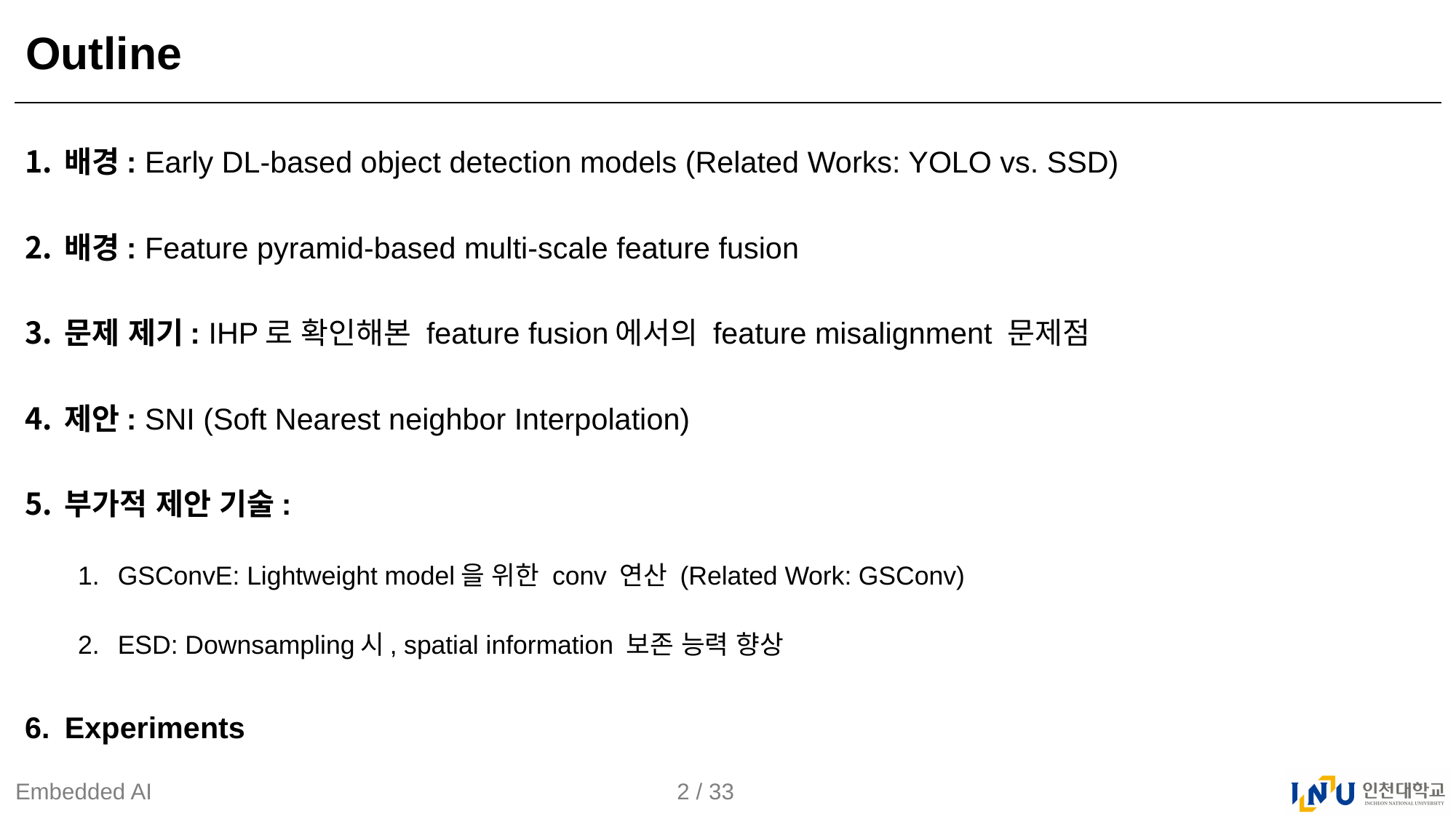

# Outline
배경: Early DL-based object detection models (Related Works: YOLO vs. SSD)
배경: Feature pyramid-based multi-scale feature fusion
문제 제기: IHP로 확인해본 feature fusion에서의 feature misalignment 문제점
제안: SNI (Soft Nearest neighbor Interpolation)
부가적 제안 기술:
GSConvE: Lightweight model을 위한 conv 연산 (Related Work: GSConv)
ESD: Downsampling시, spatial information 보존 능력 향상
Experiments